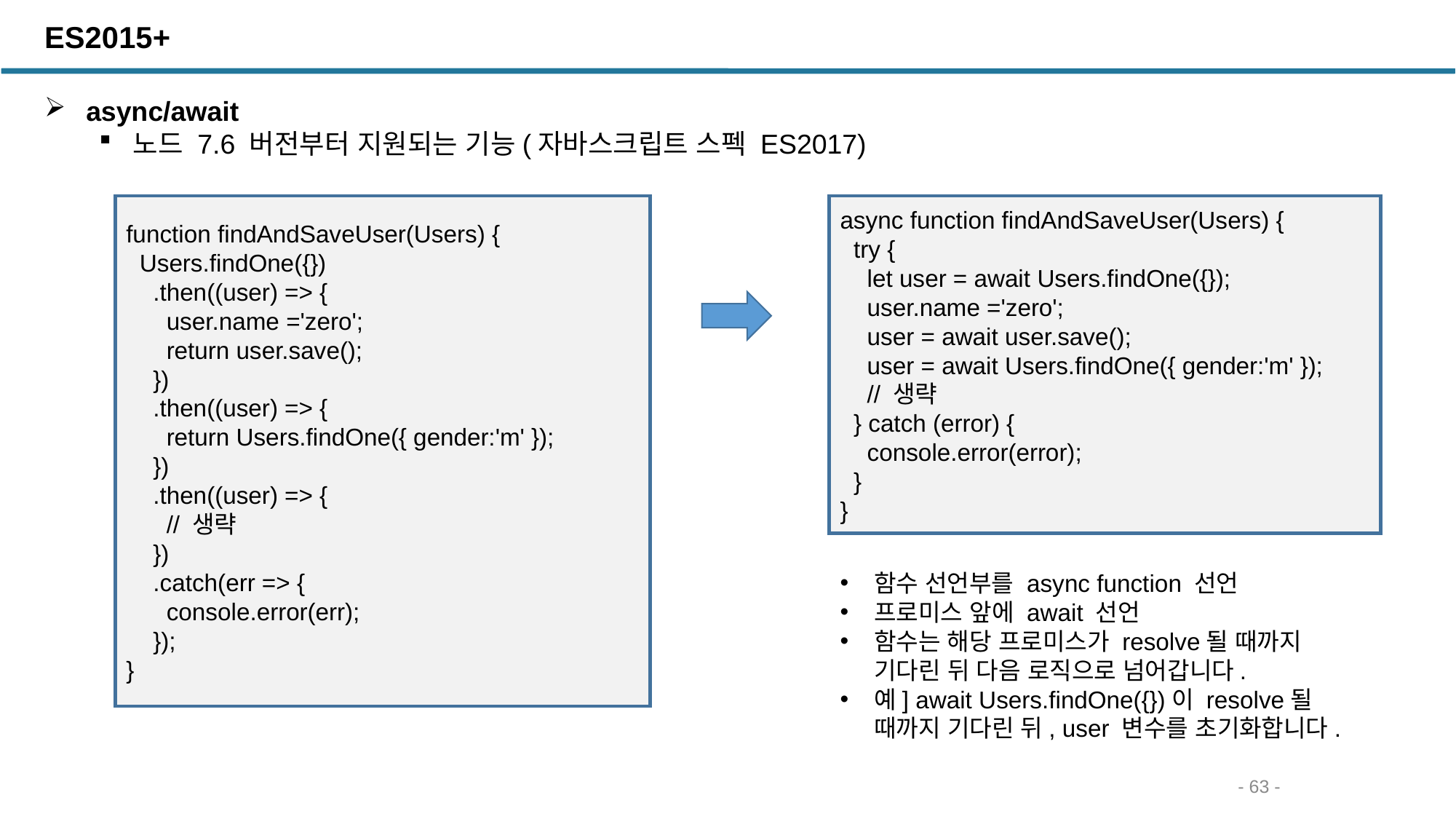

ES2015+
 async/await
노드 7.6 버전부터 지원되는 기능(자바스크립트 스펙 ES2017)
function findAndSaveUser(Users) {
  Users.findOne({})
    .then((user) => {
      user.name ='zero';
      return user.save();
    })
    .then((user) => {
      return Users.findOne({ gender:'m' });
    })
    .then((user) => {
      // 생략
    })
    .catch(err => {
      console.error(err);
    });
}
async function findAndSaveUser(Users) {
  try {
    let user = await Users.findOne({});
    user.name ='zero';
    user = await user.save();
    user = await Users.findOne({ gender:'m' });
    // 생략
  } catch (error) {
    console.error(error);
  }
}

함수 선언부를 async function 선언
프로미스 앞에 await 선언
함수는 해당 프로미스가 resolve될 때까지 기다린 뒤 다음 로직으로 넘어갑니다.
예] await Users.findOne({})이 resolve될 때까지 기다린 뒤, user 변수를 초기화합니다.
- 63 -